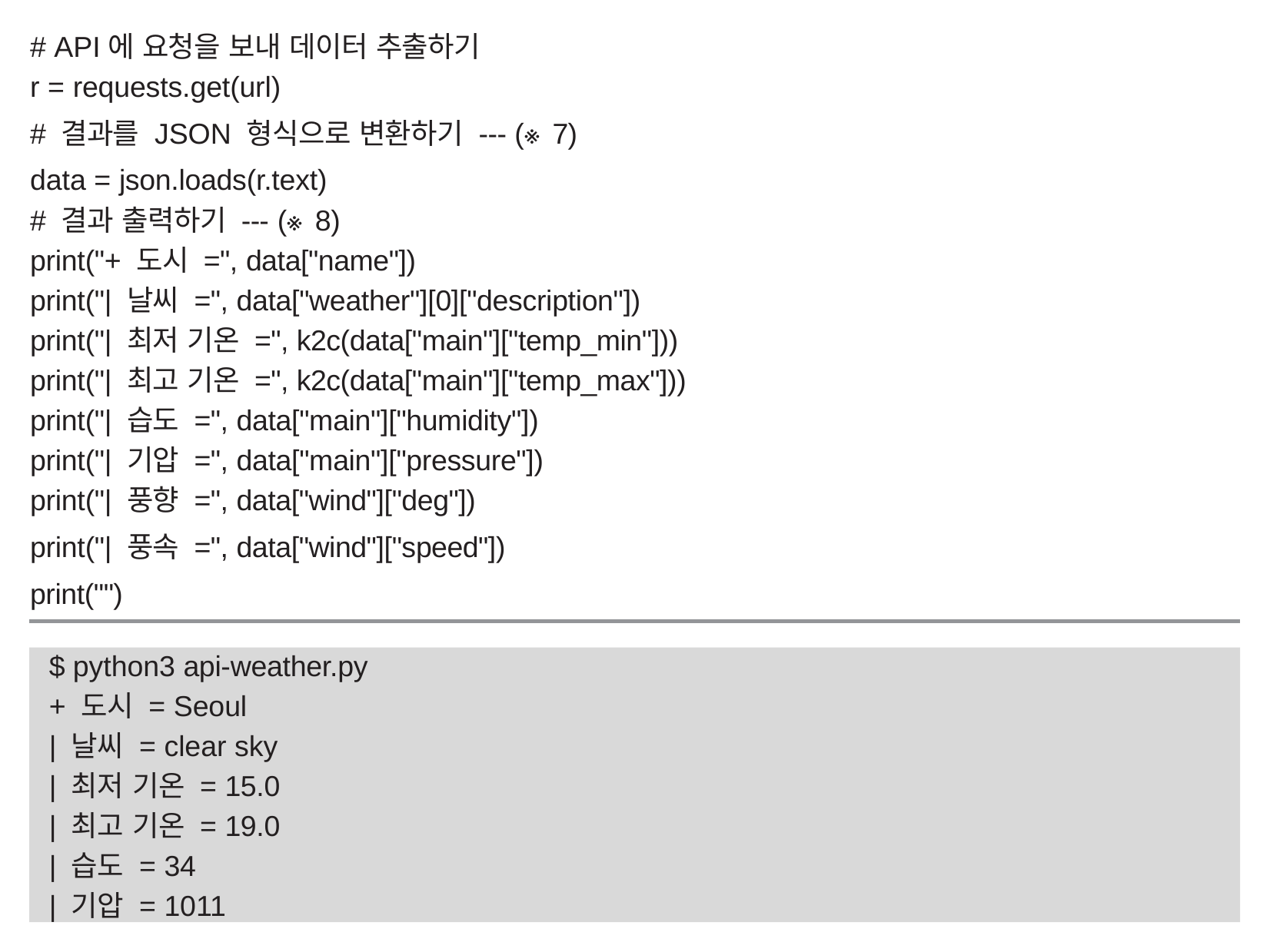

# API에 요청을 보내 데이터 추출하기
r = requests.get(url)
# 결과를 JSON 형식으로 변환하기 --- (※7)
data = json.loads(r.text)
# 결과 출력하기 --- (※8)
print("+ 도시 =", data["name"])
print("| 날씨 =", data["weather"][0]["description"])
print("| 최저 기온 =", k2c(data["main"]["temp_min"]))
print("| 최고 기온 =", k2c(data["main"]["temp_max"]))
print("| 습도 =", data["main"]["humidity"])
print("| 기압 =", data["main"]["pressure"])
print("| 풍향 =", data["wind"]["deg"])
print("| 풍속 =", data["wind"]["speed"])
print("")

$ python3 api-weather.py
+ 도시 = Seoul
| 날씨 = clear sky
| 최저 기온 = 15.0
| 최고 기온 = 19.0
| 습도 = 34
| 기압 = 1011